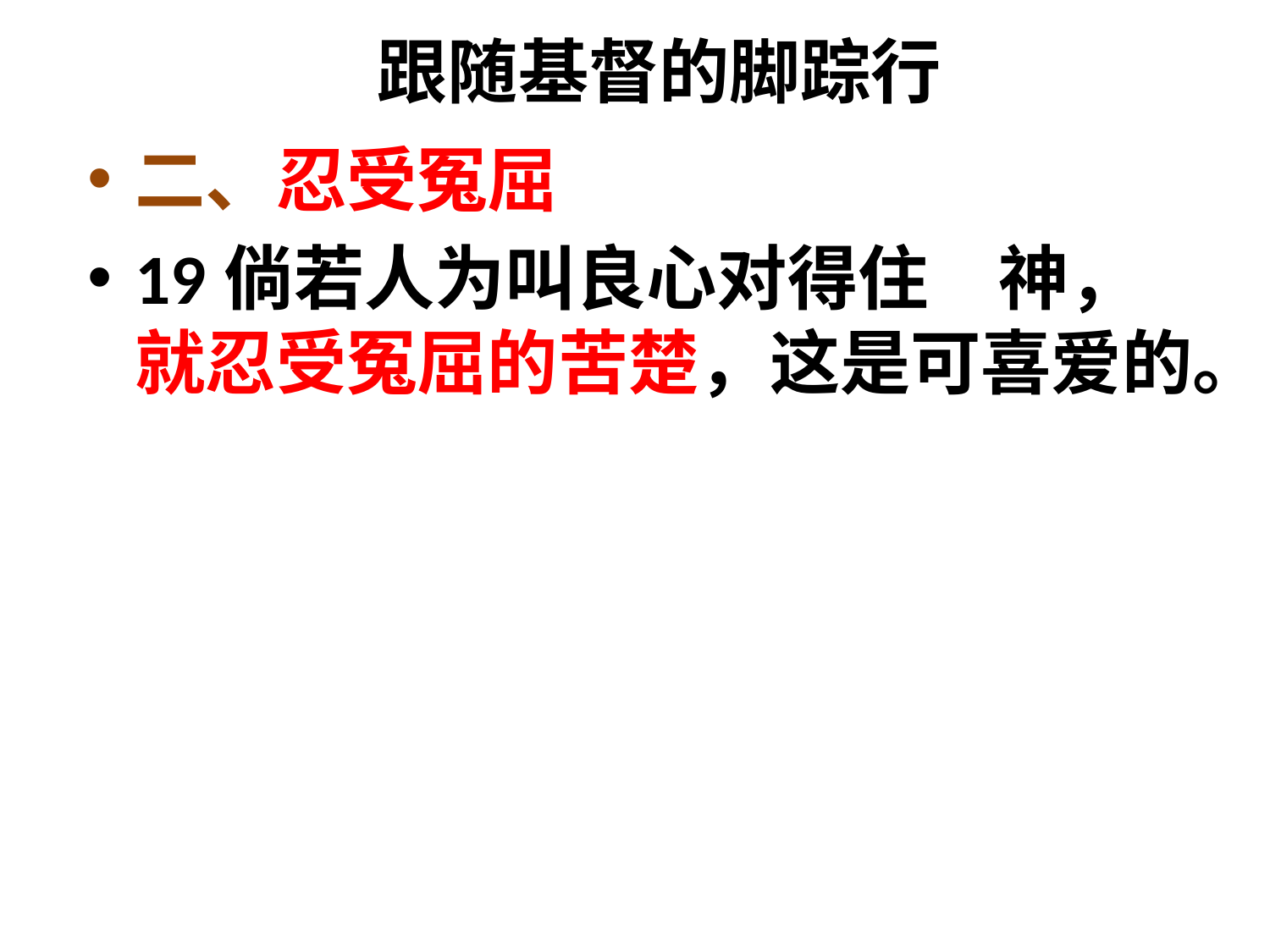

# 跟随基督的脚踪行
二、忍受冤屈
19倘若人为叫良心对得住　神，就忍受冤屈的苦楚，这是可喜爱的。